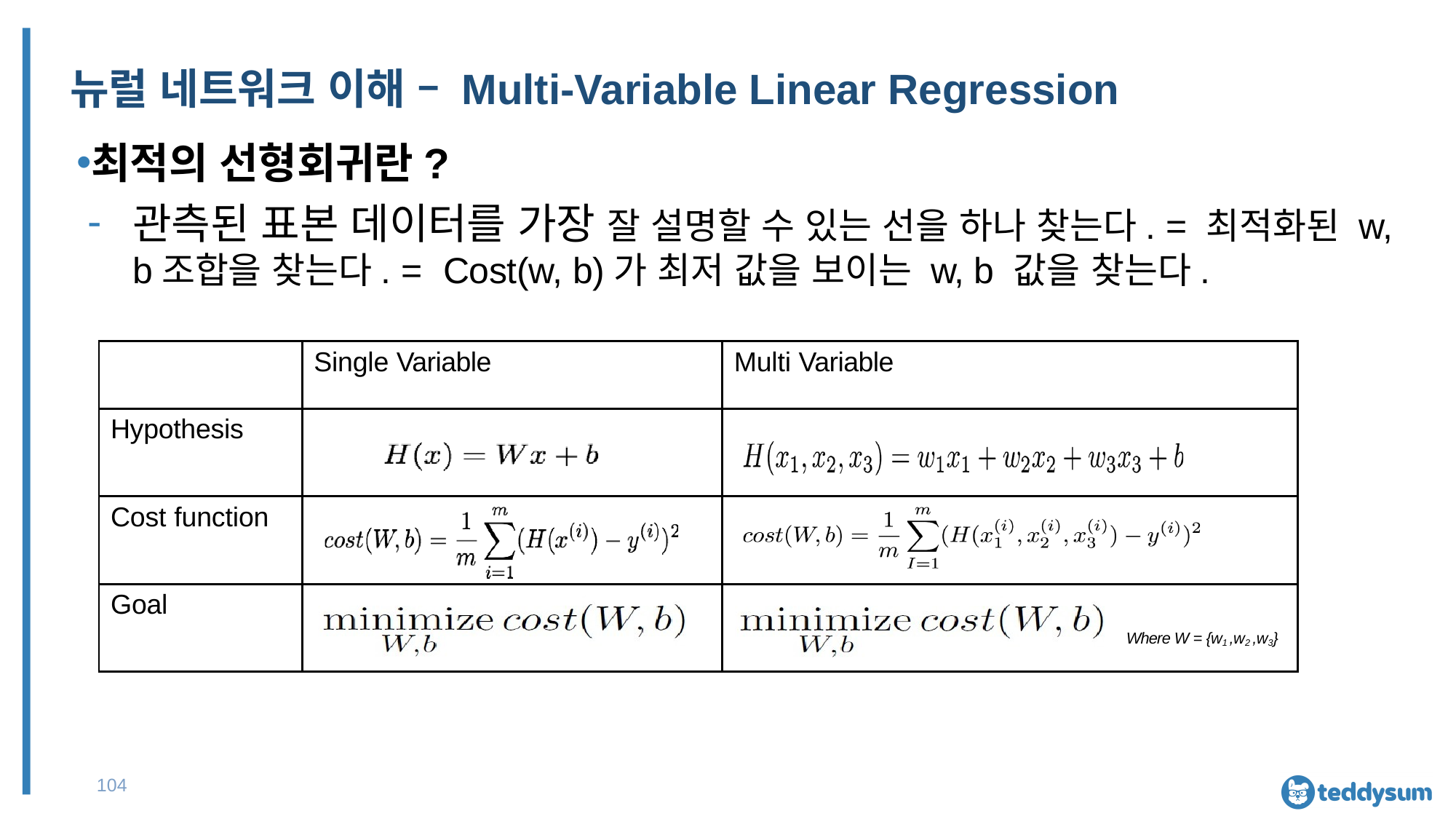

# 뉴럴 네트워크 이해 – Multi-Variable Linear Regression
최적의 선형회귀란?
관측된 표본 데이터를 가장 잘 설명할 수 있는 선을 하나 찾는다. = 최적화된 w, b조합을 찾는다. =  Cost(w, b)가 최저 값을 보이는 w, b 값을 찾는다.

|  | Single Variable | Multi Variable |
| --- | --- | --- |
| Hypothesis |  |  |
| Cost function |  |  |
| Goal |  | Where W = {w1 ,w2 ,w3} |

104